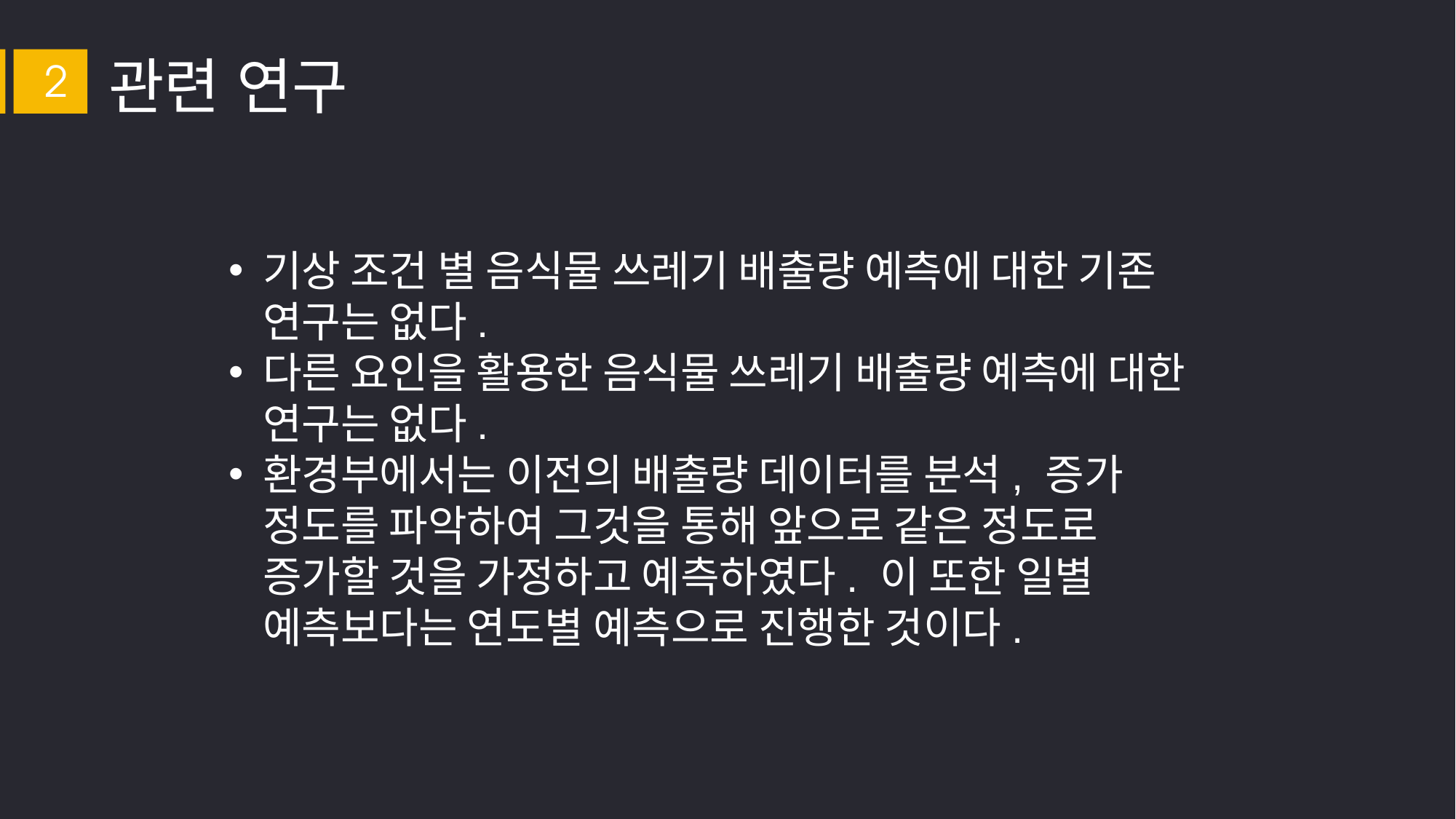

관련 연구

2
기상 조건 별 음식물 쓰레기 배출량 예측에 대한 기존 연구는 없다.
다른 요인을 활용한 음식물 쓰레기 배출량 예측에 대한 연구는 없다.
환경부에서는 이전의 배출량 데이터를 분석, 증가 정도를 파악하여 그것을 통해 앞으로 같은 정도로 증가할 것을 가정하고 예측하였다. 이 또한 일별 예측보다는 연도별 예측으로 진행한 것이다.